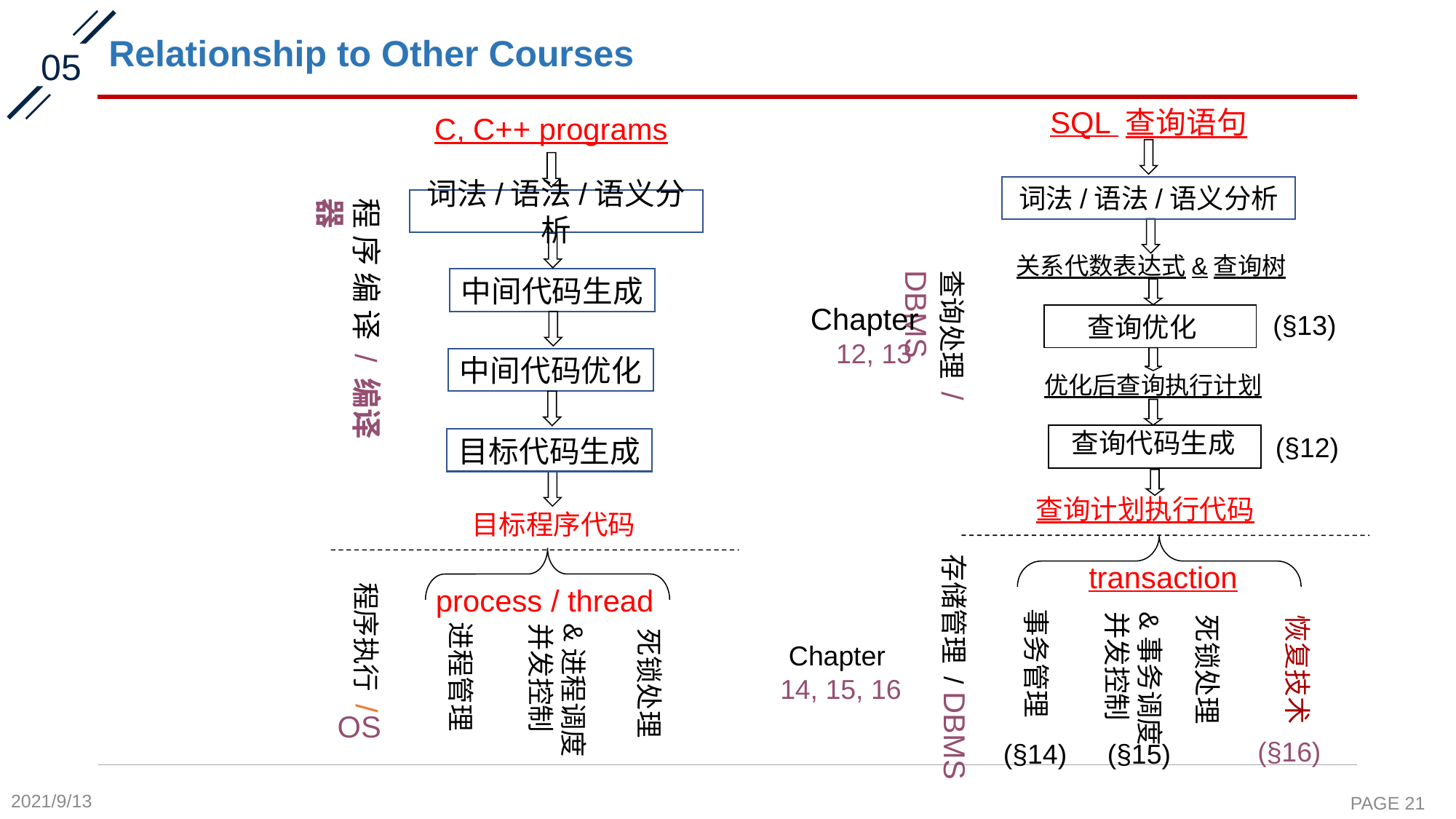

# Relationship to Other Courses
05
SQL 查询语句
C, C++ programs

词法/语法/语义分析
程 序 编 译 / 编译器
词法/语法/语义分析

关系代数表达式&查询树
查询处理 / DBMS
中间代码生成

Chapter
12, 13
(§13)
查询优化

中间代码优化
优化后查询执行计划

查询代码生成
(§12)

目标代码生成

查询计划执行代码
目标程序代码

存储管理 / DBMS

transaction
程序执行 /
process / thread
事务管理
&事务调度
并发控制
死锁处理
恢复技术
进程管理
&进程调度
并发控制
死锁处理
 Chapter
14, 15, 16
OS
(§16)
(§14)
(§15)
2021/9/13
PAGE 21